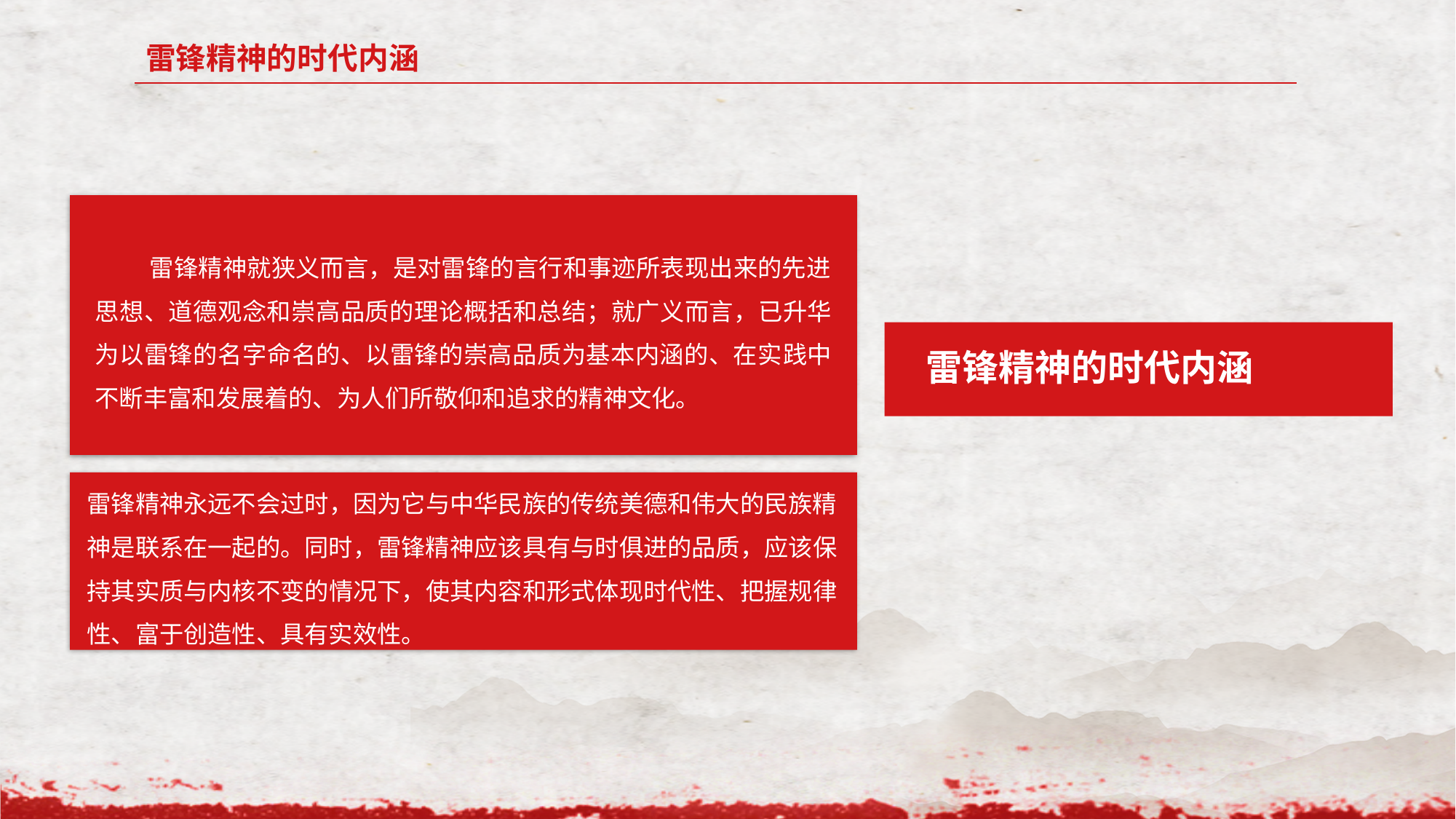

雷锋精神的时代内涵

雷锋精神就狭义而言，是对雷锋的言行和事迹所表现出来的先进思想、道德观念和崇高品质的理论概括和总结；就广义而言，已升华为以雷锋的名字命名的、以雷锋的崇高品质为基本内涵的、在实践中不断丰富和发展着的、为人们所敬仰和追求的精神文化。

雷锋精神的时代内涵
雷锋精神永远不会过时，因为它与中华民族的传统美德和伟大的民族精神是联系在一起的。同时，雷锋精神应该具有与时俱进的品质，应该保持其实质与内核不变的情况下，使其内容和形式体现时代性、把握规律性、富于创造性、具有实效性。